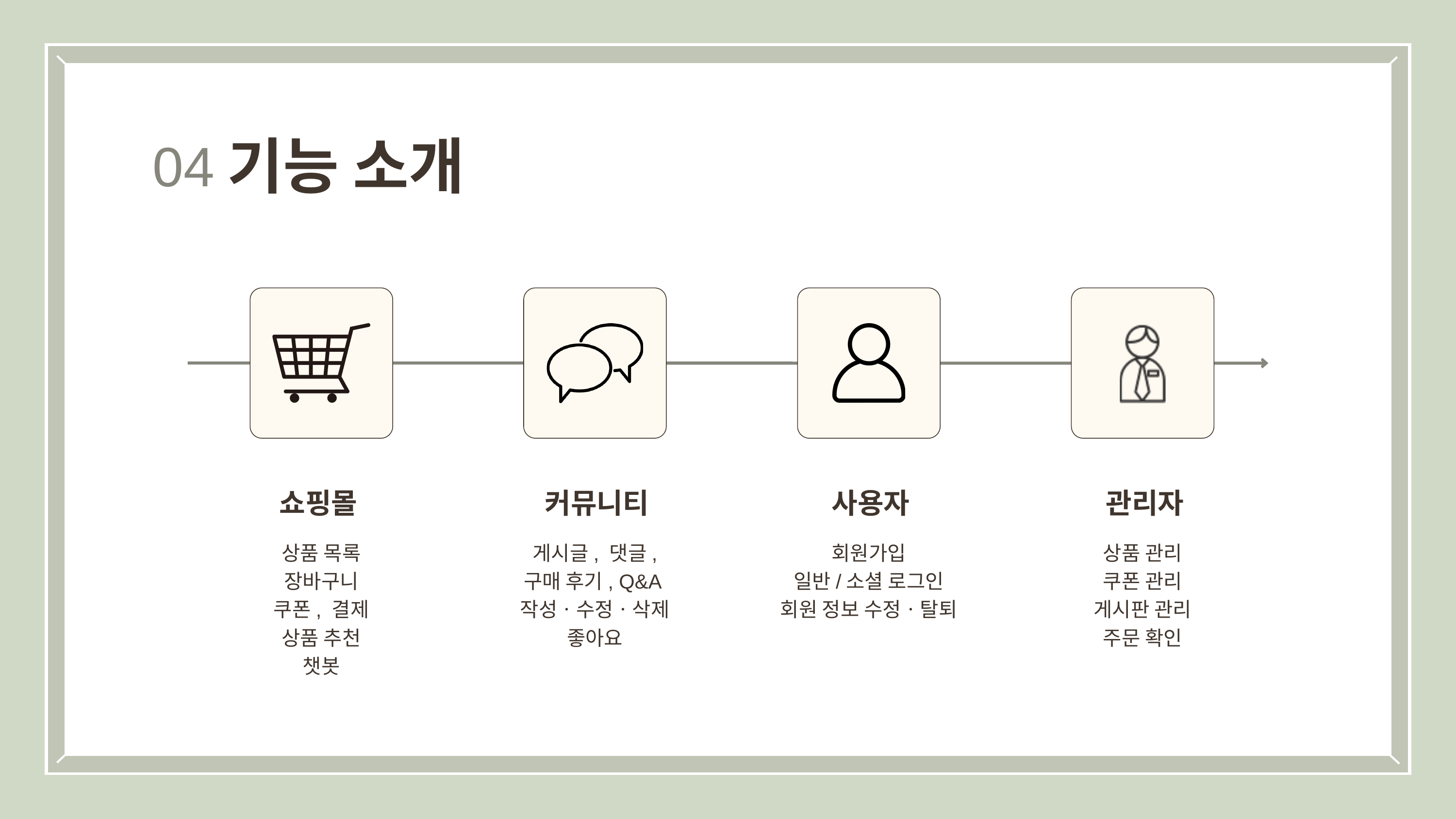

기능 소개
04

쇼핑몰
커뮤니티
사용자
관리자
상품 목록
장바구니
쿠폰, 결제
상품 추천
챗봇
게시글, 댓글,
구매 후기, Q&A
작성ㆍ수정ㆍ삭제
좋아요
회원가입
일반/소셜 로그인
회원 정보 수정ㆍ탈퇴

상품 관리
쿠폰 관리
게시판 관리
주문 확인